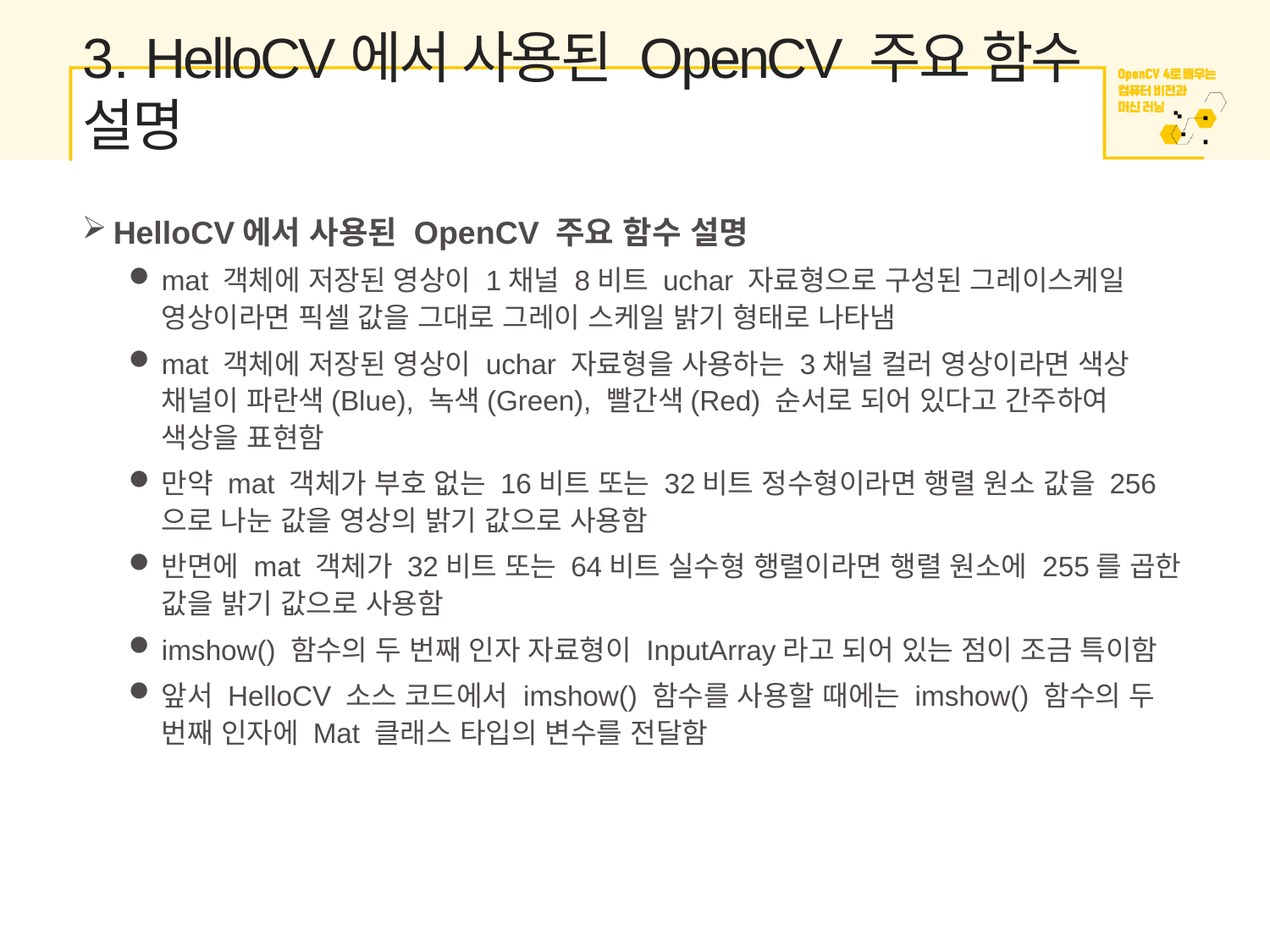

# 3. HelloCV에서 사용된 OpenCV 주요 함수 설명
HelloCV에서 사용된 OpenCV 주요 함수 설명
mat 객체에 저장된 영상이 1채널 8비트 uchar 자료형으로 구성된 그레이스케일 영상이라면 픽셀 값을 그대로 그레이 스케일 밝기 형태로 나타냄
mat 객체에 저장된 영상이 uchar 자료형을 사용하는 3채널 컬러 영상이라면 색상 채널이 파란색(Blue), 녹색(Green), 빨간색(Red) 순서로 되어 있다고 간주하여 색상을 표현함
만약 mat 객체가 부호 없는 16비트 또는 32비트 정수형이라면 행렬 원소 값을 256으로 나눈 값을 영상의 밝기 값으로 사용함
반면에 mat 객체가 32비트 또는 64비트 실수형 행렬이라면 행렬 원소에 255를 곱한 값을 밝기 값으로 사용함
imshow() 함수의 두 번째 인자 자료형이 InputArray라고 되어 있는 점이 조금 특이함
앞서 HelloCV 소스 코드에서 imshow() 함수를 사용할 때에는 imshow() 함수의 두 번째 인자에 Mat 클래스 타입의 변수를 전달함